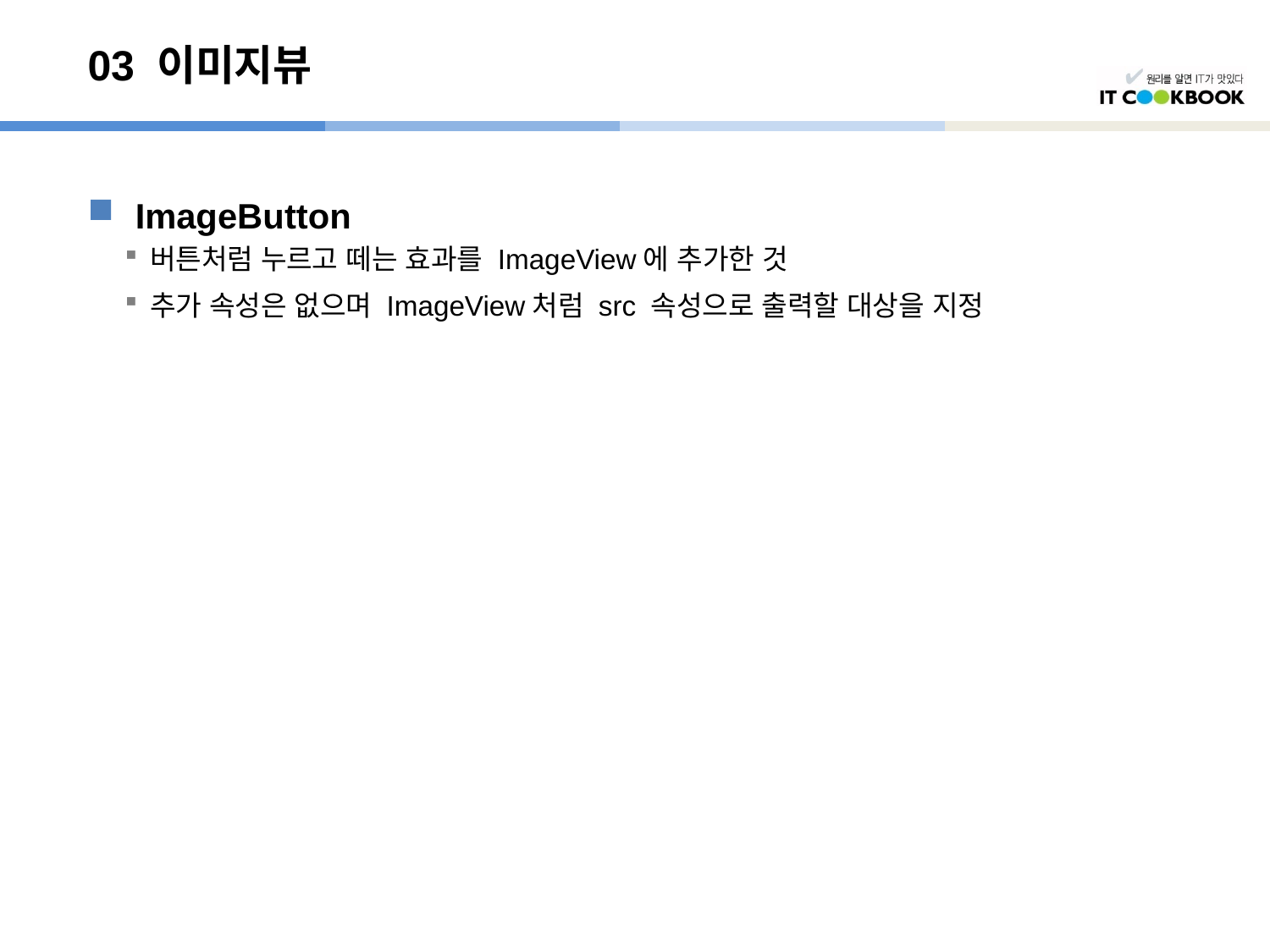

# 03 이미지뷰
ImageButton
버튼처럼 누르고 떼는 효과를 ImageView에 추가한 것
추가 속성은 없으며 ImageView처럼 src 속성으로 출력할 대상을 지정